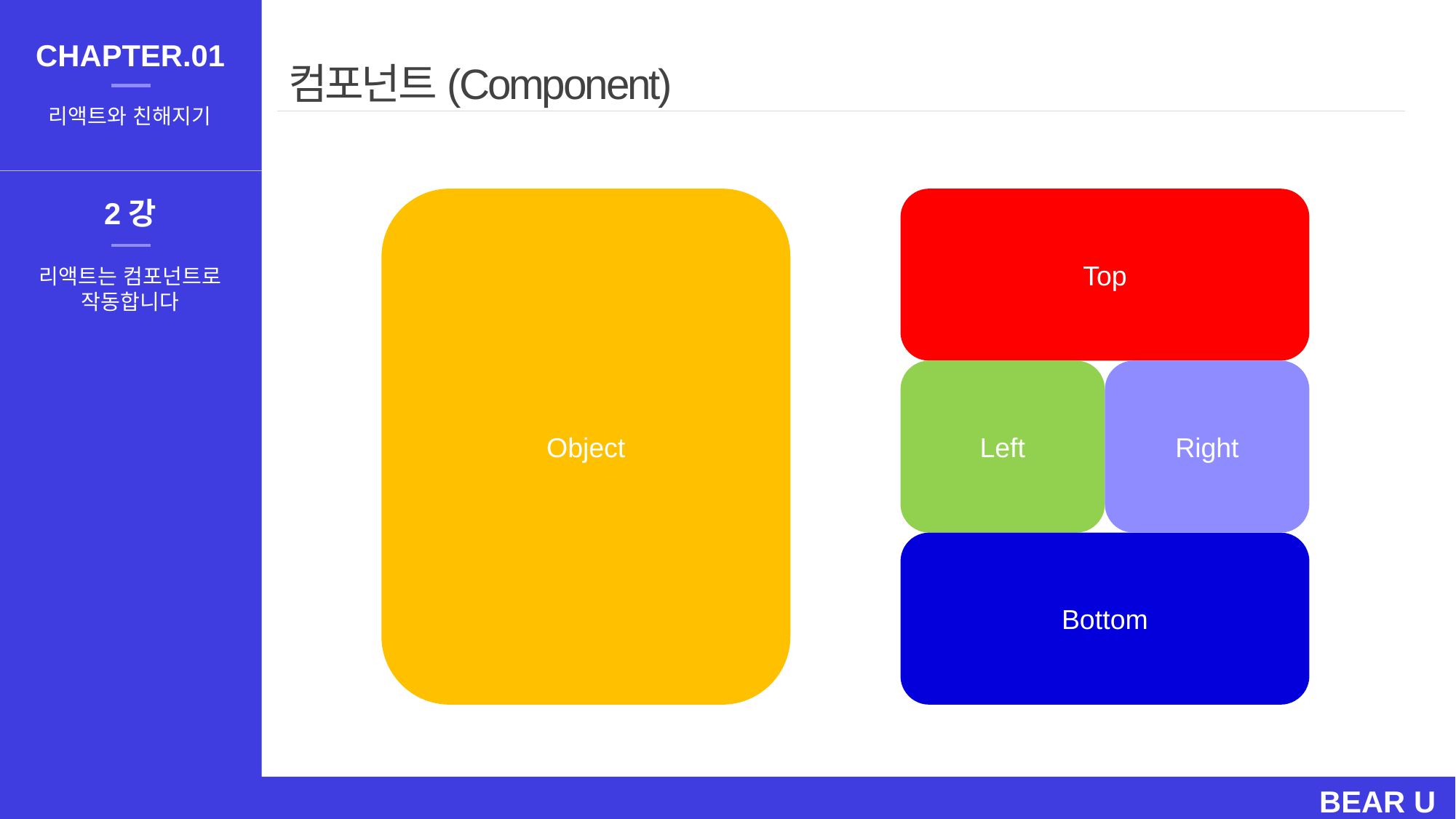

CHAPTER.01
# 컴포넌트(Component)
리액트와 친해지기
2강
Object
Top
Left
Right
Bottom
리액트는 컴포넌트로
작동합니다